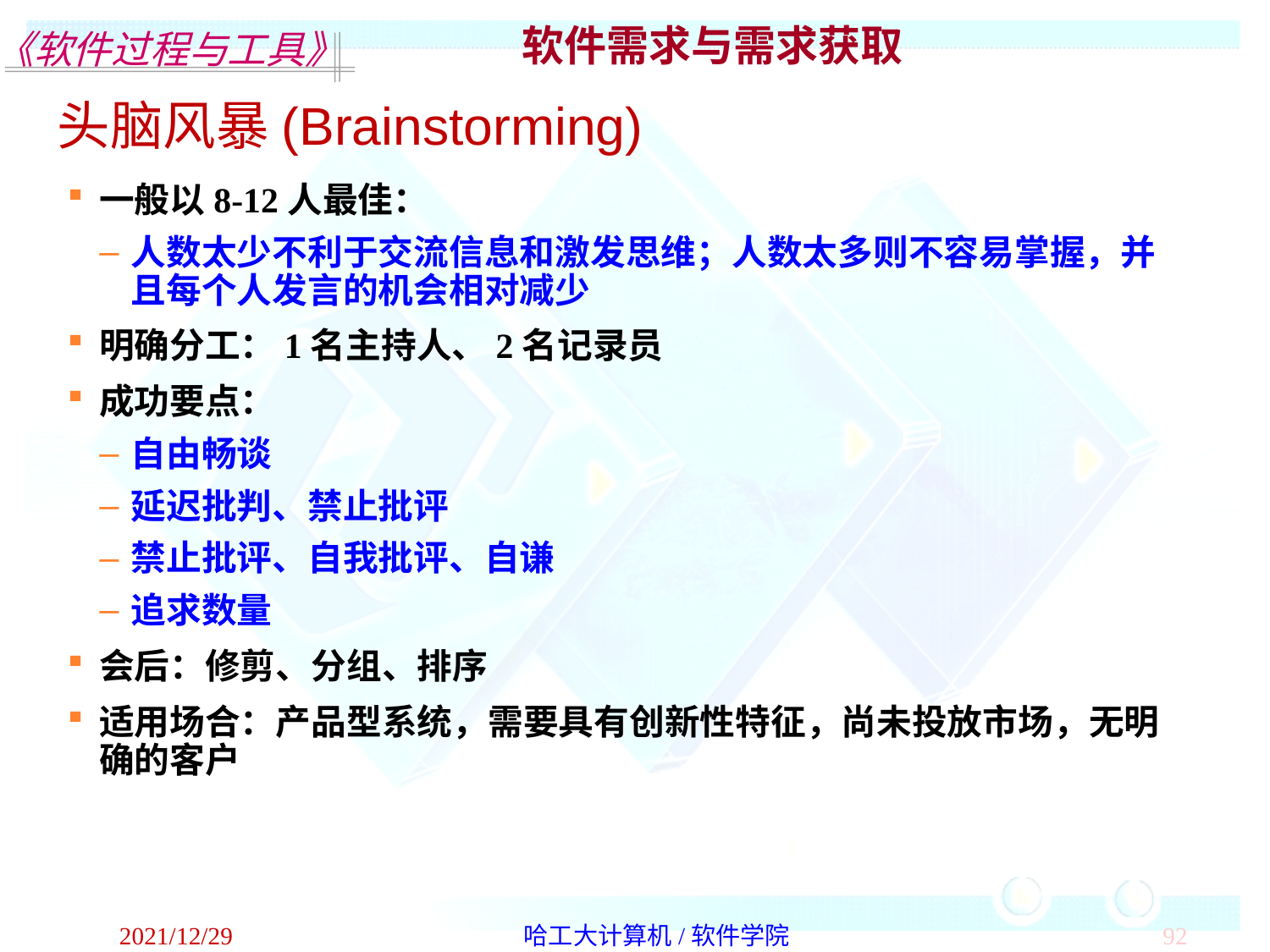

软件需求与需求获取
头脑风暴(Brainstorming)
一般以8-12人最佳：
人数太少不利于交流信息和激发思维；人数太多则不容易掌握，并且每个人发言的机会相对减少
明确分工：1名主持人、2名记录员
成功要点：
自由畅谈
延迟批判、禁止批评
禁止批评、自我批评、自谦
追求数量
会后：修剪、分组、排序
适用场合：产品型系统，需要具有创新性特征，尚未投放市场，无明确的客户